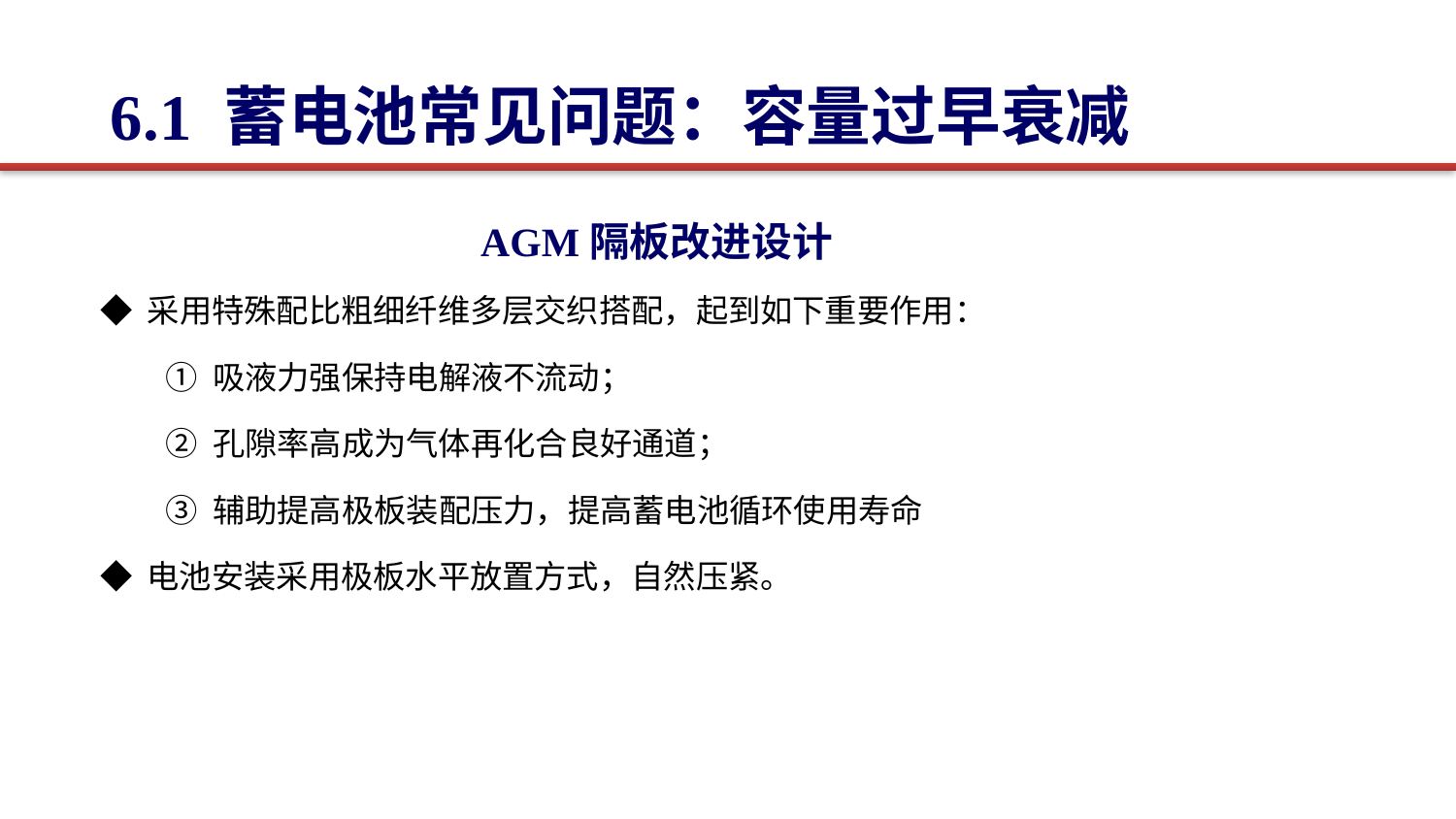

6.1 蓄电池常见问题：容量过早衰减

 AGM隔板改进设计
◆ 采用特殊配比粗细纤维多层交织搭配，起到如下重要作用：
         ① 吸液力强保持电解液不流动；
         ② 孔隙率高成为气体再化合良好通道；
         ③ 辅助提高极板装配压力，提高蓄电池循环使用寿命
◆ 电池安装采用极板水平放置方式，自然压紧。